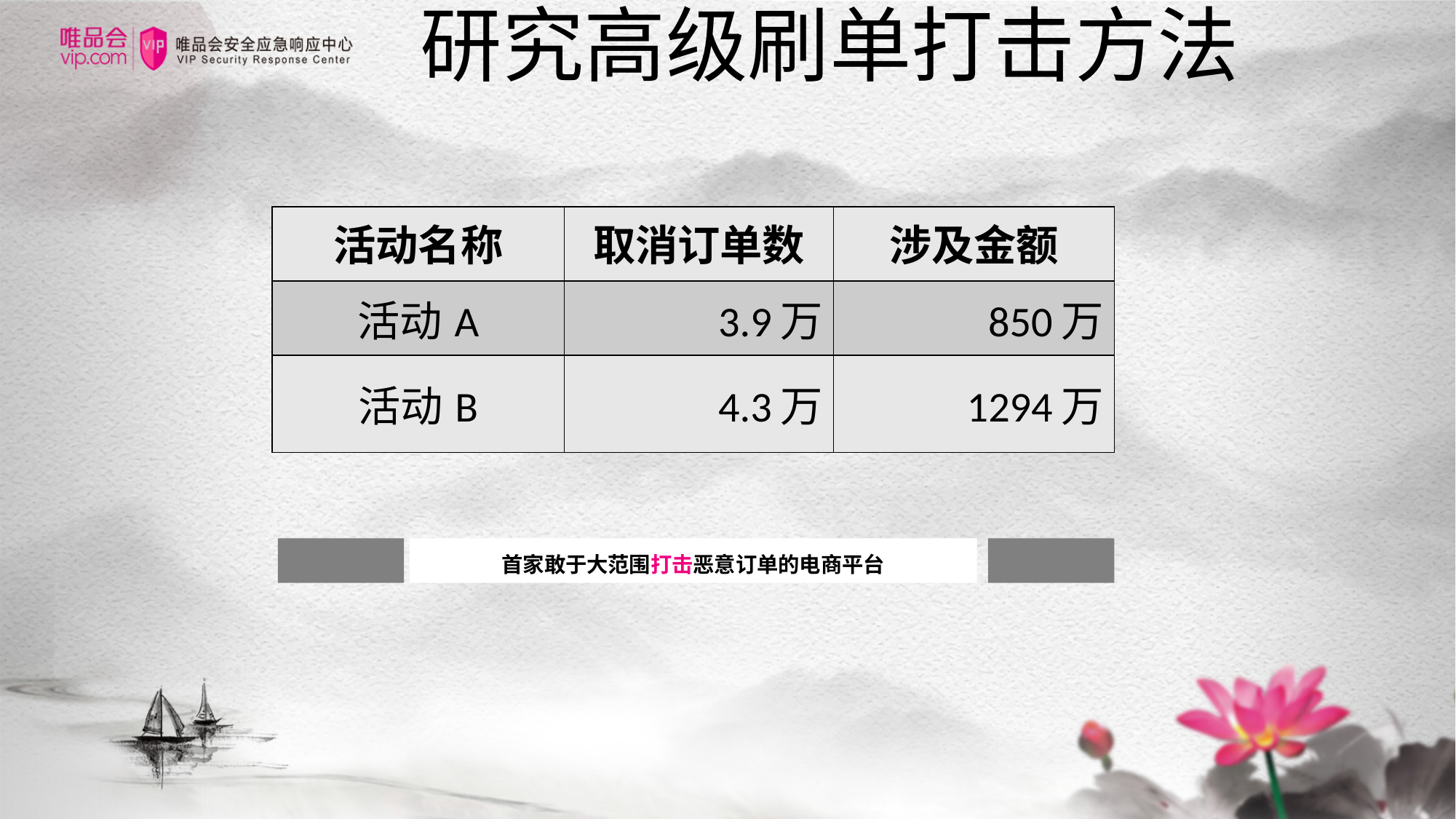

研究高级刷单打击方法
| 活动名称 | 取消订单数 | 涉及金额 |
| --- | --- | --- |
| 活动A | 3.9万 | 850万 |
| 活动B | 4.3万 | 1294万 |

首家敢于大范围打击恶意订单的电商平台